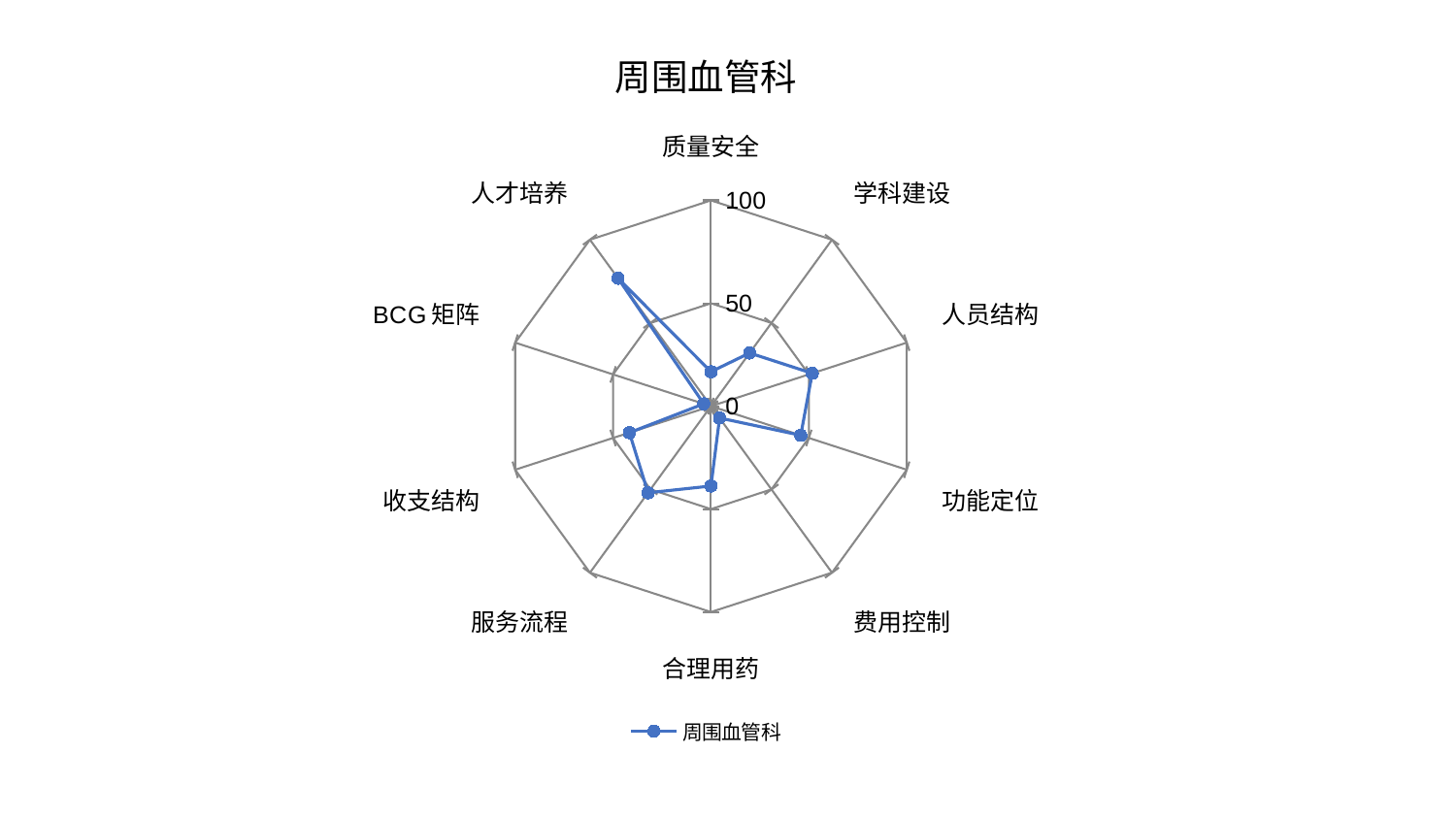

### Chart: 周围血管科

| Category | 周围血管科 |
|---|---|
| 质量安全 | 16.741745380894482 |
| 学科建设 | 31.943871580358085 |
| 人员结构 | 51.71593533320803 |
| 功能定位 | 45.84904475621857 |
| 费用控制 | 7.118685833929573 |
| 合理用药 | 38.78241839655294 |
| 服务流程 | 52.02777378491977 |
| 收支结构 | 41.67776505578629 |
| BCG矩阵 | 3.672507013212267 |
| 人才培养 | 76.81270096147435 |
116